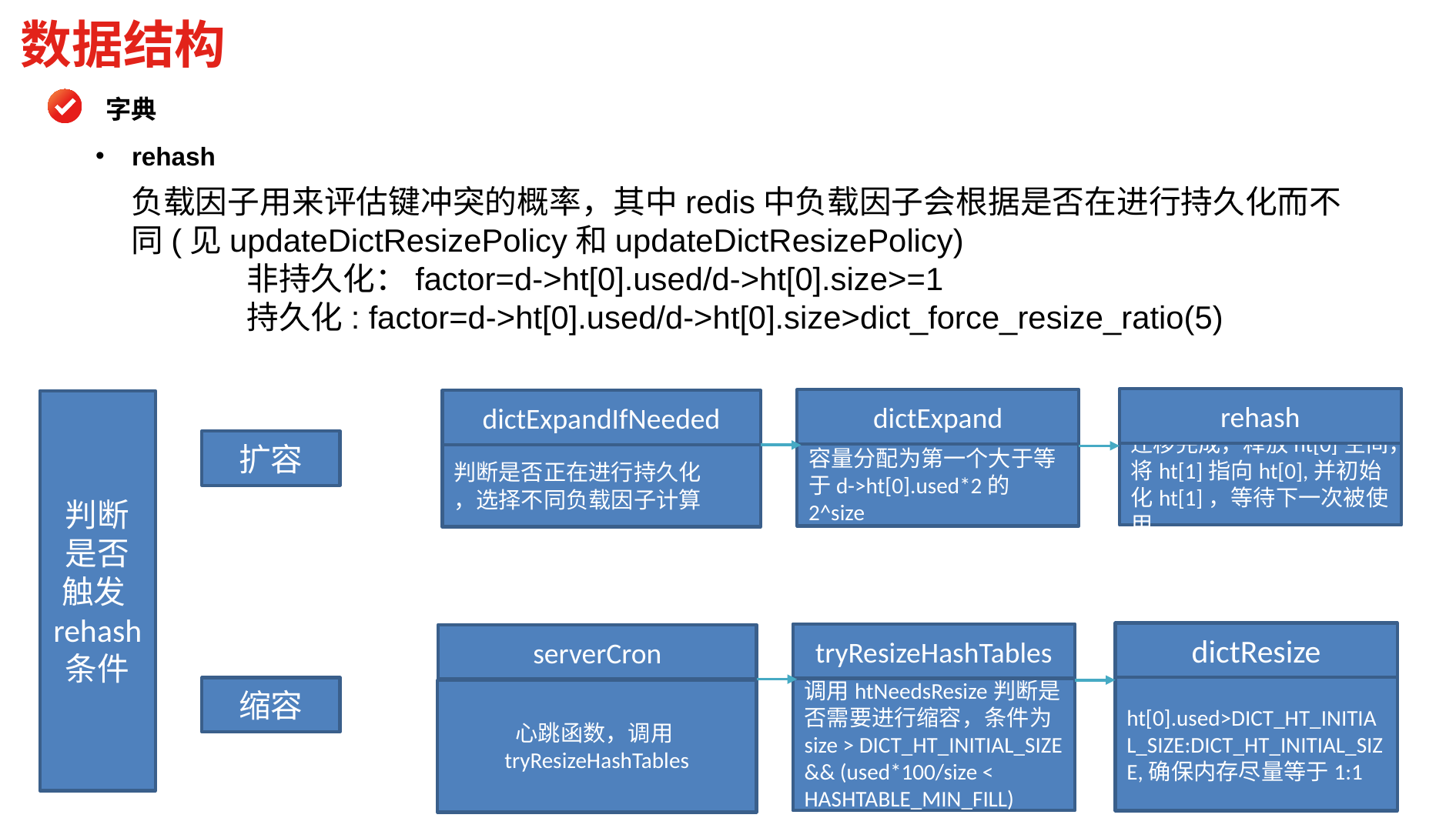

数据结构
字典

rehash
负载因子用来评估键冲突的概率，其中redis中负载因子会根据是否在进行持久化而不同(见updateDictResizePolicy和updateDictResizePolicy)
	非持久化：factor=d->ht[0].used/d->ht[0].size>=1
	持久化: factor=d->ht[0].used/d->ht[0].size>dict_force_resize_ratio(5)
rehash
dictExpand
dictExpandIfNeeded
判断是否触发rehash
条件
扩容
迁移完成，释放ht[0]空间，将ht[1]指向ht[0],并初始化ht[1]，等待下一次被使用
容量分配为第一个大于等于d->ht[0].used*2的2^size
判断是否正在进行持久化
，选择不同负载因子计算
dictResize
tryResizeHashTables
serverCron
ht[0].used>DICT_HT_INITIAL_SIZE:DICT_HT_INITIAL_SIZE,确保内存尽量等于1:1
缩容
调用htNeedsResize判断是否需要进行缩容，条件为
size > DICT_HT_INITIAL_SIZE && (used*100/size < HASHTABLE_MIN_FILL)
心跳函数，调用tryResizeHashTables